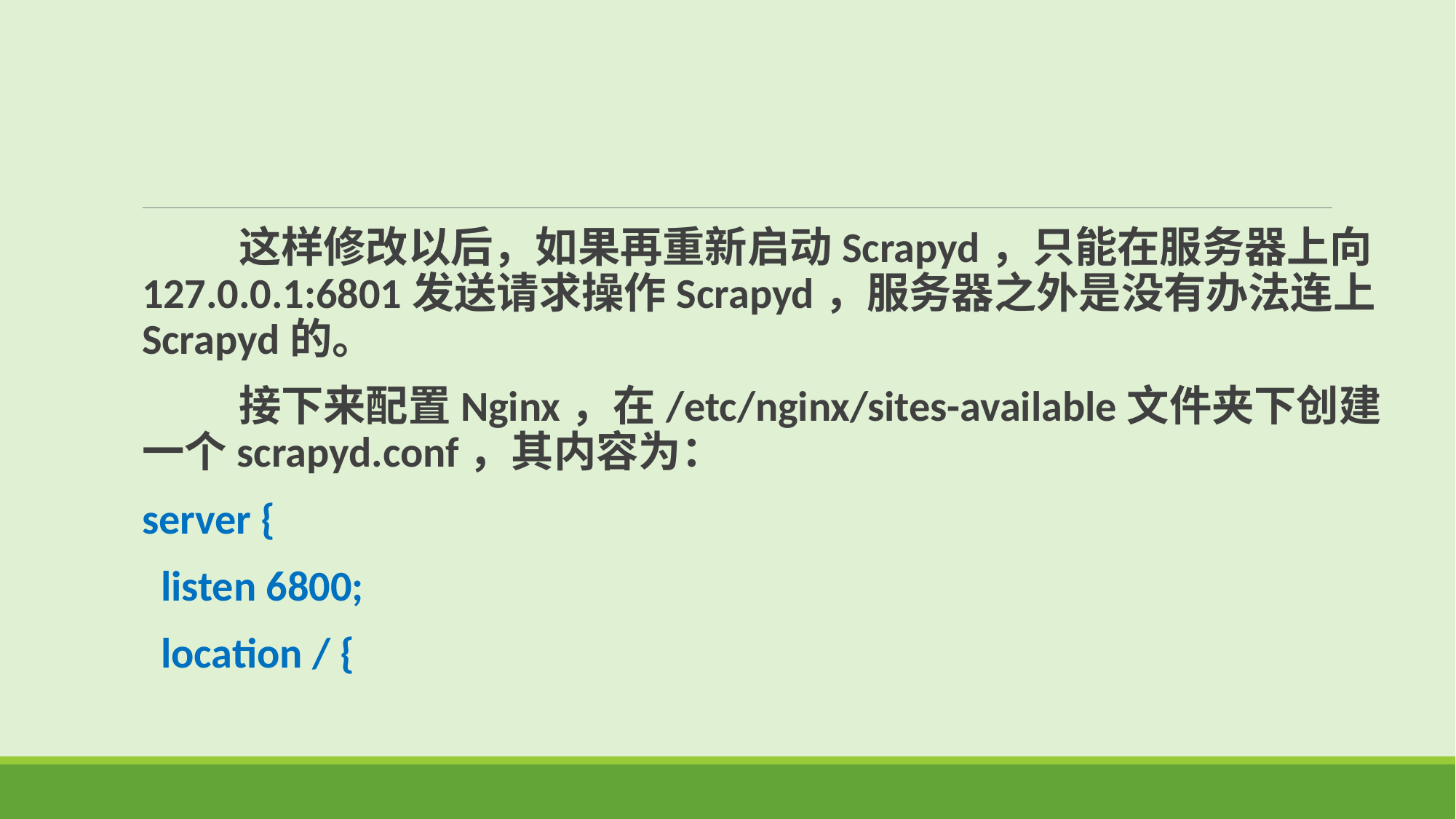

这样修改以后，如果再重新启动Scrapyd，只能在服务器上向127.0.0.1:6801发送请求操作Scrapyd，服务器之外是没有办法连上Scrapyd的。
         接下来配置Nginx，在/etc/nginx/sites-available文件夹下创建一个scrapyd.conf，其内容为：
server {
  listen 6800;
  location / {